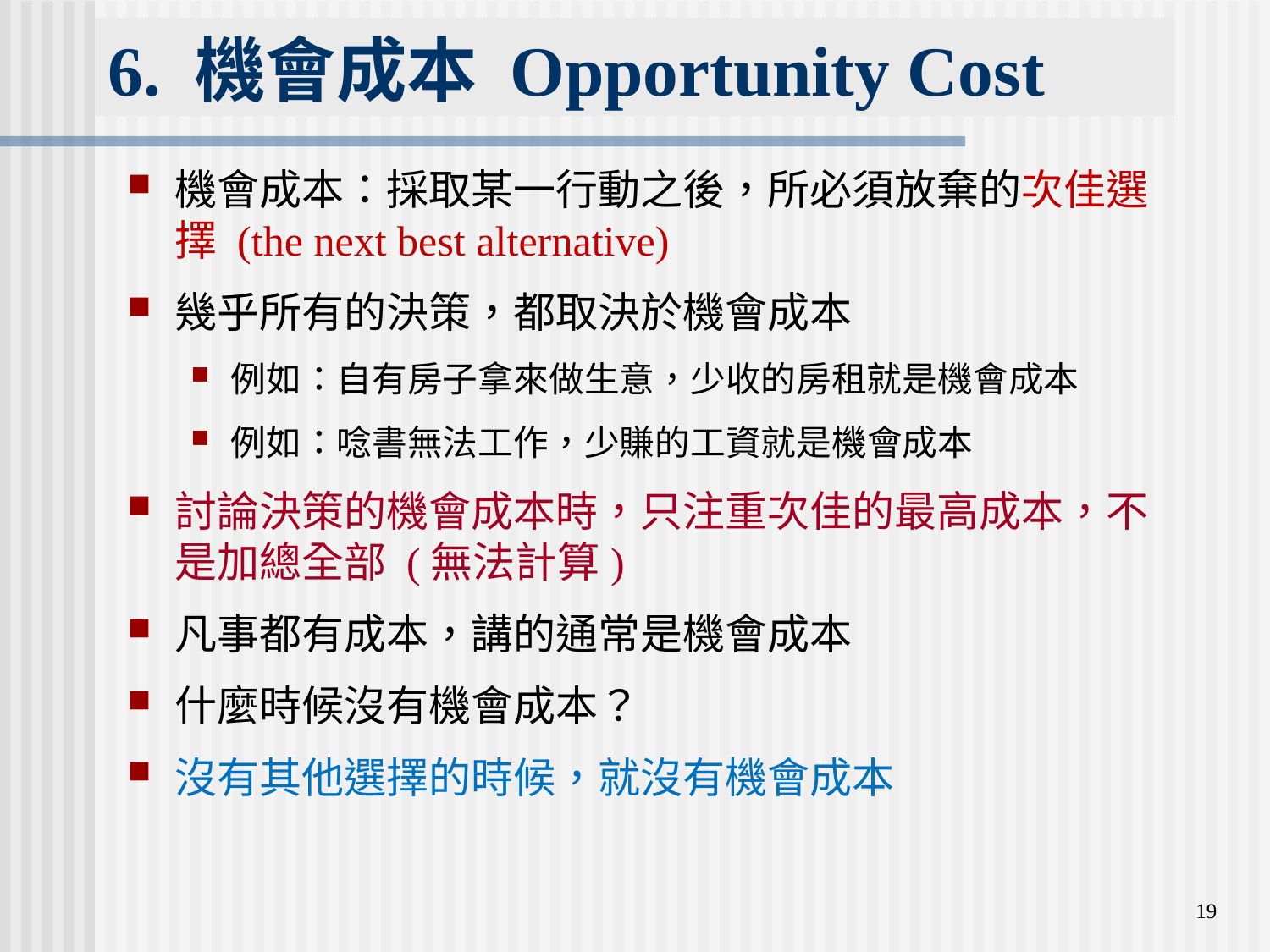

# 6. 機會成本 Opportunity Cost
機會成本：採取某一行動之後，所必須放棄的次佳選擇 (the next best alternative)
幾乎所有的決策，都取決於機會成本
例如：自有房子拿來做生意，少收的房租就是機會成本
例如：唸書無法工作，少賺的工資就是機會成本
討論決策的機會成本時，只注重次佳的最高成本，不是加總全部 (無法計算)
凡事都有成本，講的通常是機會成本
什麼時候沒有機會成本？
沒有其他選擇的時候，就沒有機會成本

19